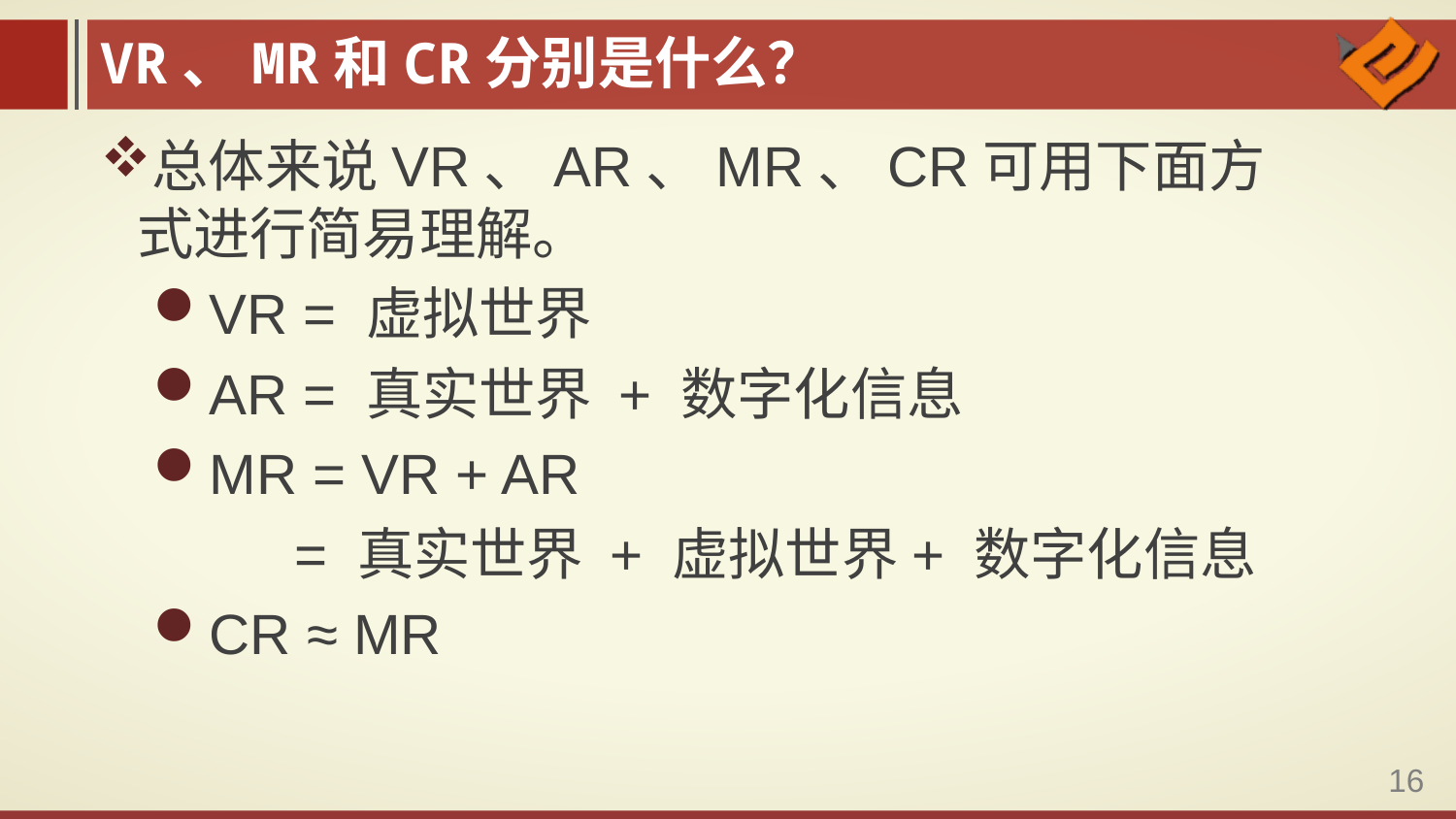

VR、MR和CR分别是什么？
总体来说VR、AR、MR、CR可用下面方式进行简易理解。
VR = 虚拟世界
AR = 真实世界 + 数字化信息
MR = VR + AR
         = 真实世界 + 虚拟世界+ 数字化信息
CR ≈ MR